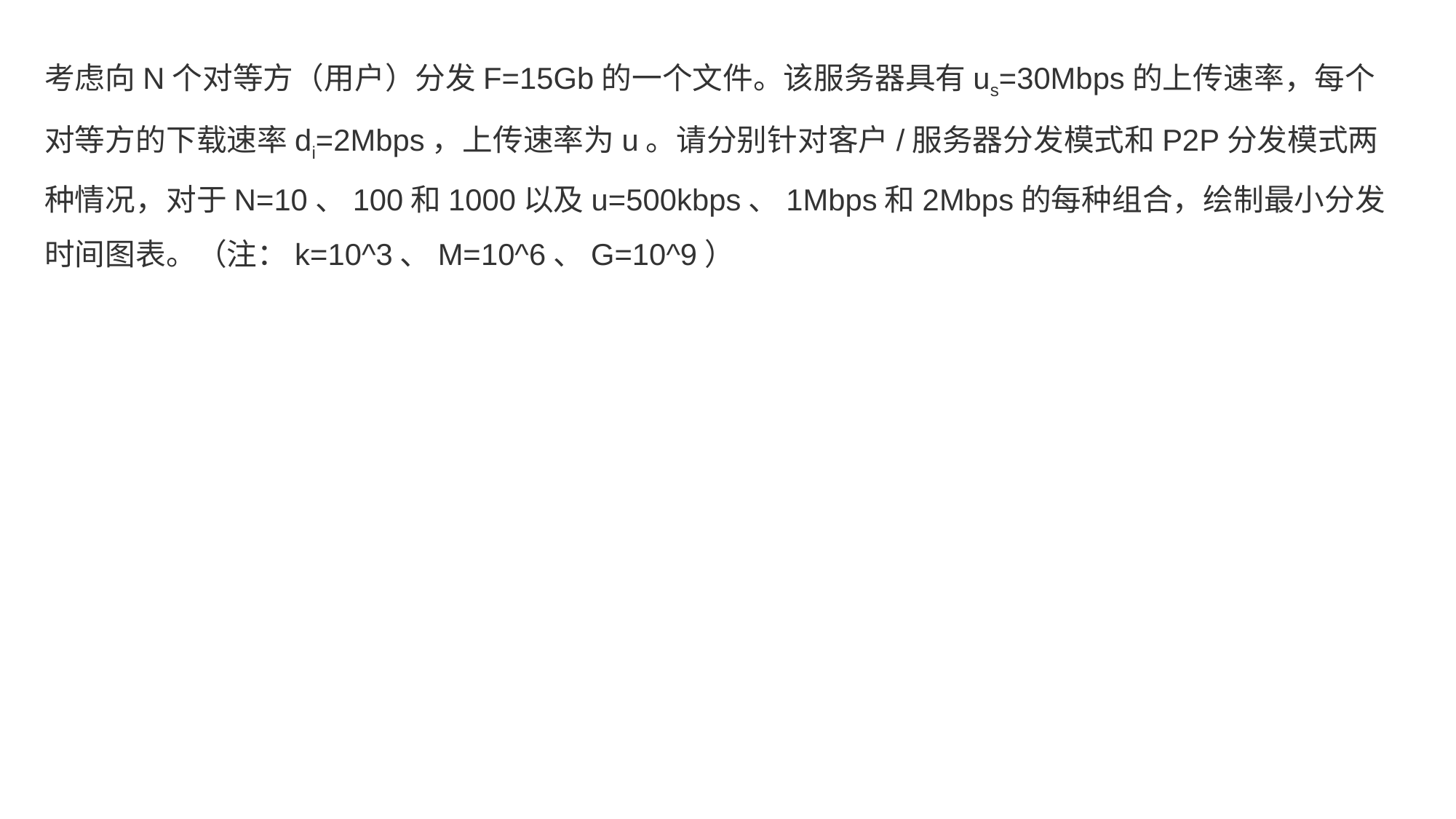

考虑向N个对等方（用户）分发F=15Gb的一个文件。该服务器具有us=30Mbps的上传速率，每个对等方的下载速率di=2Mbps，上传速率为u。请分别针对客户/服务器分发模式和P2P分发模式两种情况，对于N=10、100和1000以及u=500kbps、1Mbps和2Mbps的每种组合，绘制最小分发时间图表。（注：k=10^3、M=10^6、G=10^9）